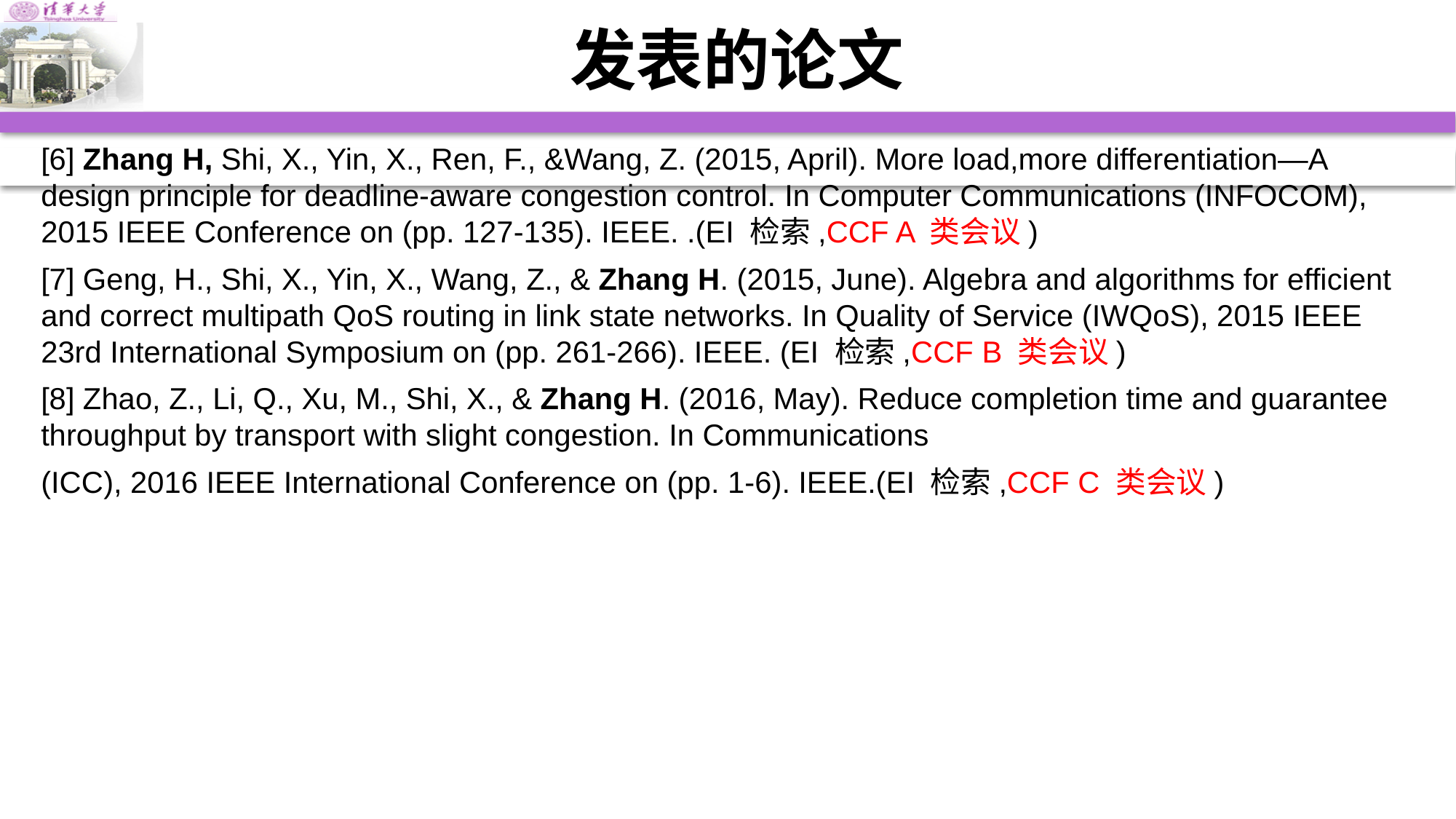

# 发表的论文
[6] Zhang H, Shi, X., Yin, X., Ren, F., &Wang, Z. (2015, April). More load,more differentiation—A design principle for deadline-aware congestion control. In Computer Communications (INFOCOM), 2015 IEEE Conference on (pp. 127-135). IEEE. .(EI 检索,CCF A 类会议)
[7] Geng, H., Shi, X., Yin, X., Wang, Z., & Zhang H. (2015, June). Algebra and algorithms for efficient and correct multipath QoS routing in link state networks. In Quality of Service (IWQoS), 2015 IEEE 23rd International Symposium on (pp. 261-266). IEEE. (EI 检索,CCF B 类会议)
[8] Zhao, Z., Li, Q., Xu, M., Shi, X., & Zhang H. (2016, May). Reduce completion time and guarantee throughput by transport with slight congestion. In Communications
(ICC), 2016 IEEE International Conference on (pp. 1-6). IEEE.(EI 检索,CCF C 类会议)